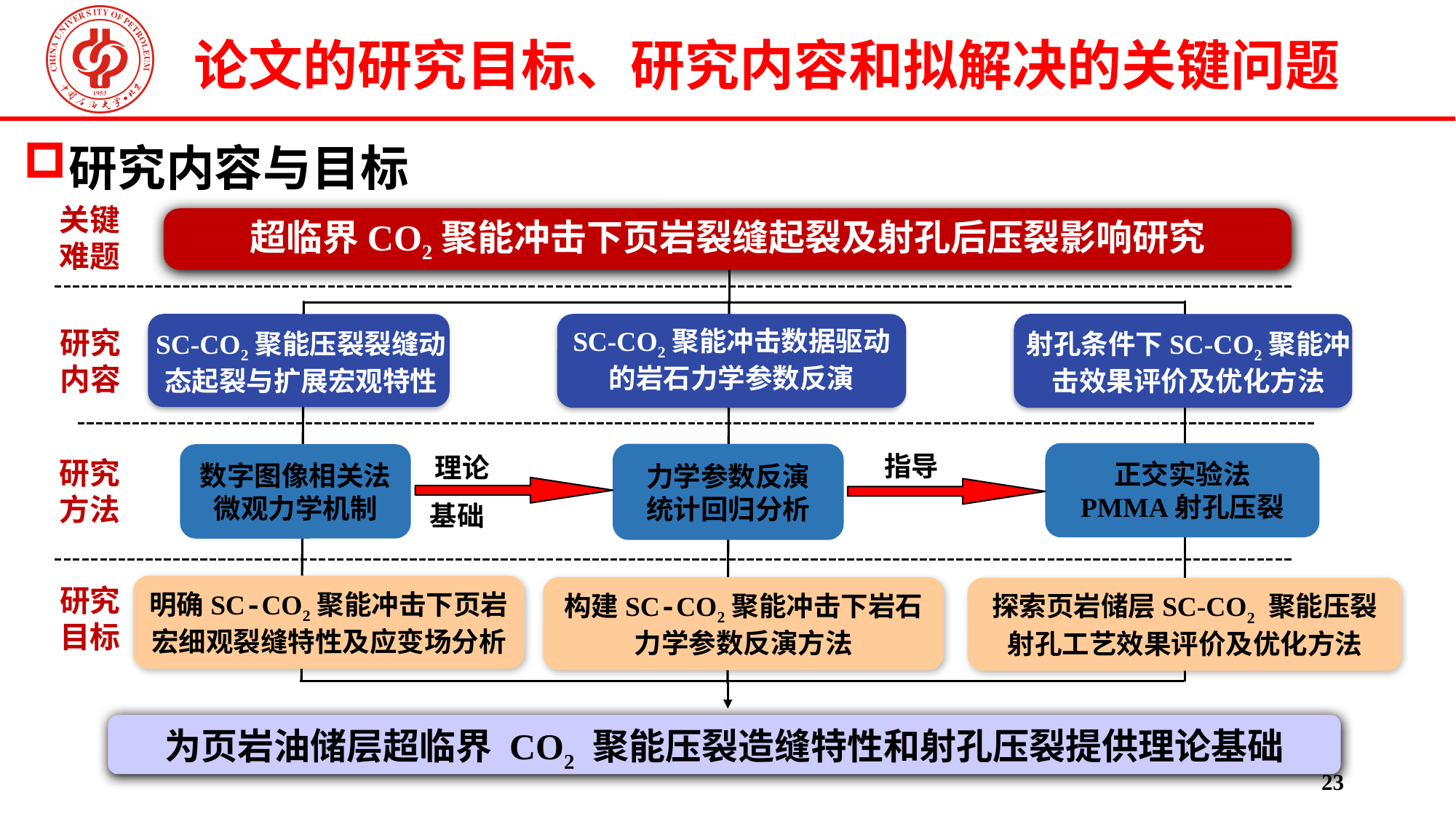

论文的研究目标、研究内容和拟解决的关键问题
汇报提纲
研究内容与目标
关键难题
超临界CO2聚能冲击下页岩裂缝起裂及射孔后压裂影响研究

SC-CO2聚能冲击数据驱动的岩石力学参数反演

射孔条件下SC-CO2聚能冲击效果评价及优化方法
研究内容
SC-CO2聚能压裂裂缝动态起裂与扩展宏观特性
正交实验法
PMMA射孔压裂
指导
力学参数反演
统计回归分析
数字图像相关法微观力学机制
理论
研究方法

基础
明确SC-CO2聚能冲击下页岩宏细观裂缝特性及应变场分析
研究目标
构建SC-CO2聚能冲击下岩石力学参数反演方法
探索页岩储层SC-CO2 聚能压裂射孔工艺效果评价及优化方法
为页岩油储层超临界 CO2 聚能压裂造缝特性和射孔压裂提供理论基础
23